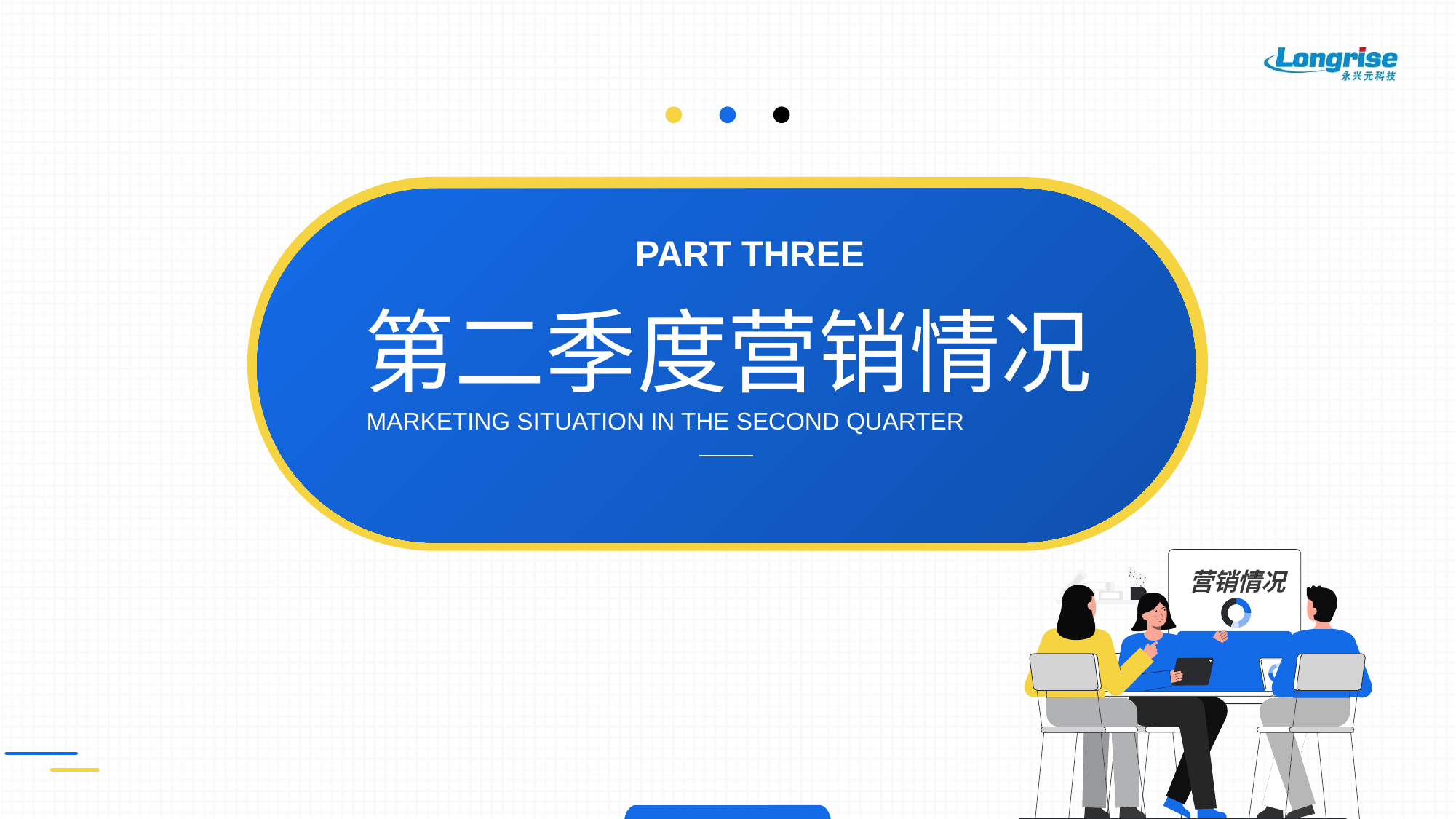

PART THREE
第二季度营销情况
MARKETING SITUATION IN THE SECOND QUARTER

营销情况